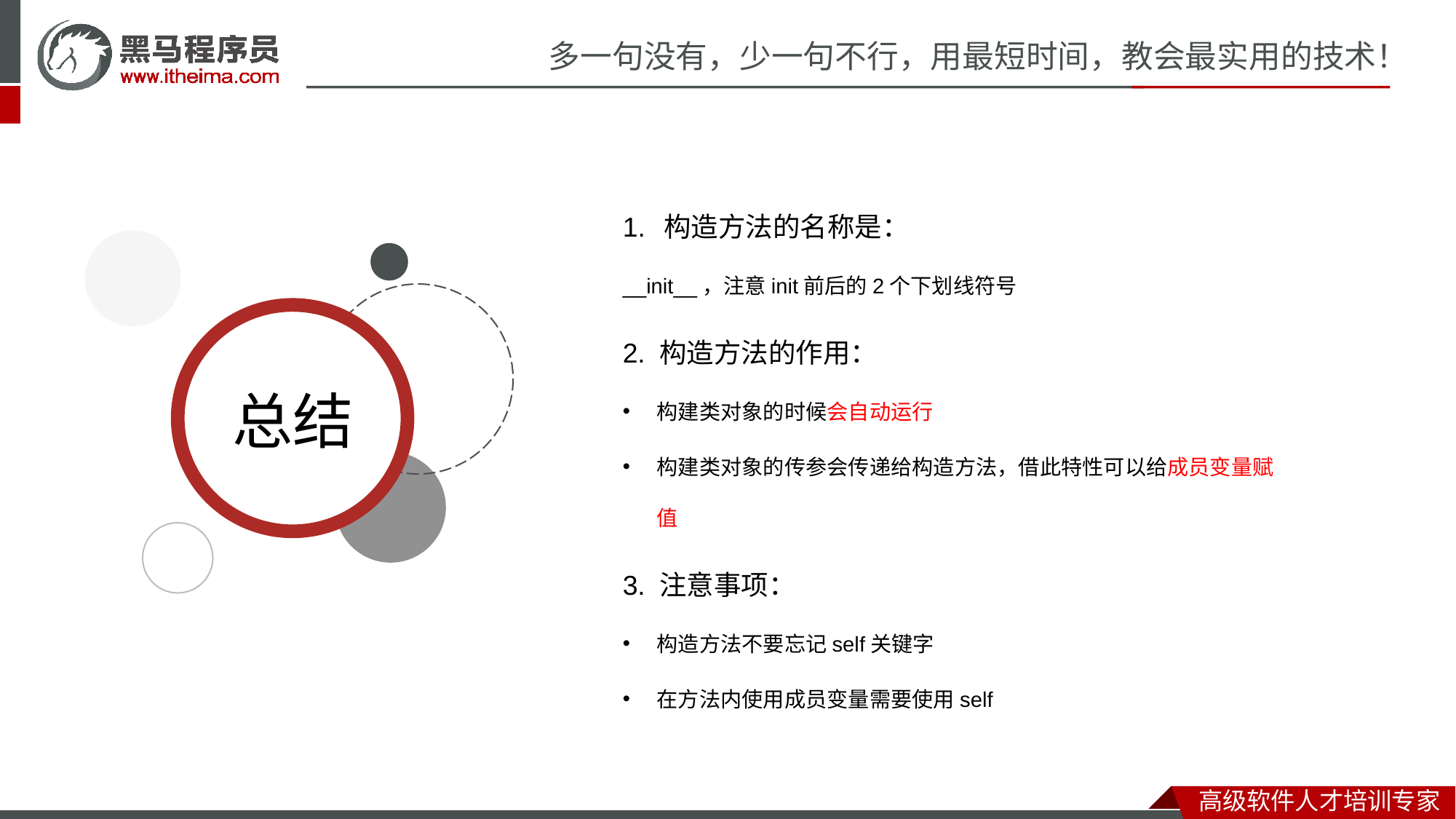

构造方法的名称是：
__init__，注意init前后的2个下划线符号
2. 构造方法的作用：
构建类对象的时候会自动运行
构建类对象的传参会传递给构造方法，借此特性可以给成员变量赋值
3. 注意事项：
构造方法不要忘记self关键字
在方法内使用成员变量需要使用self